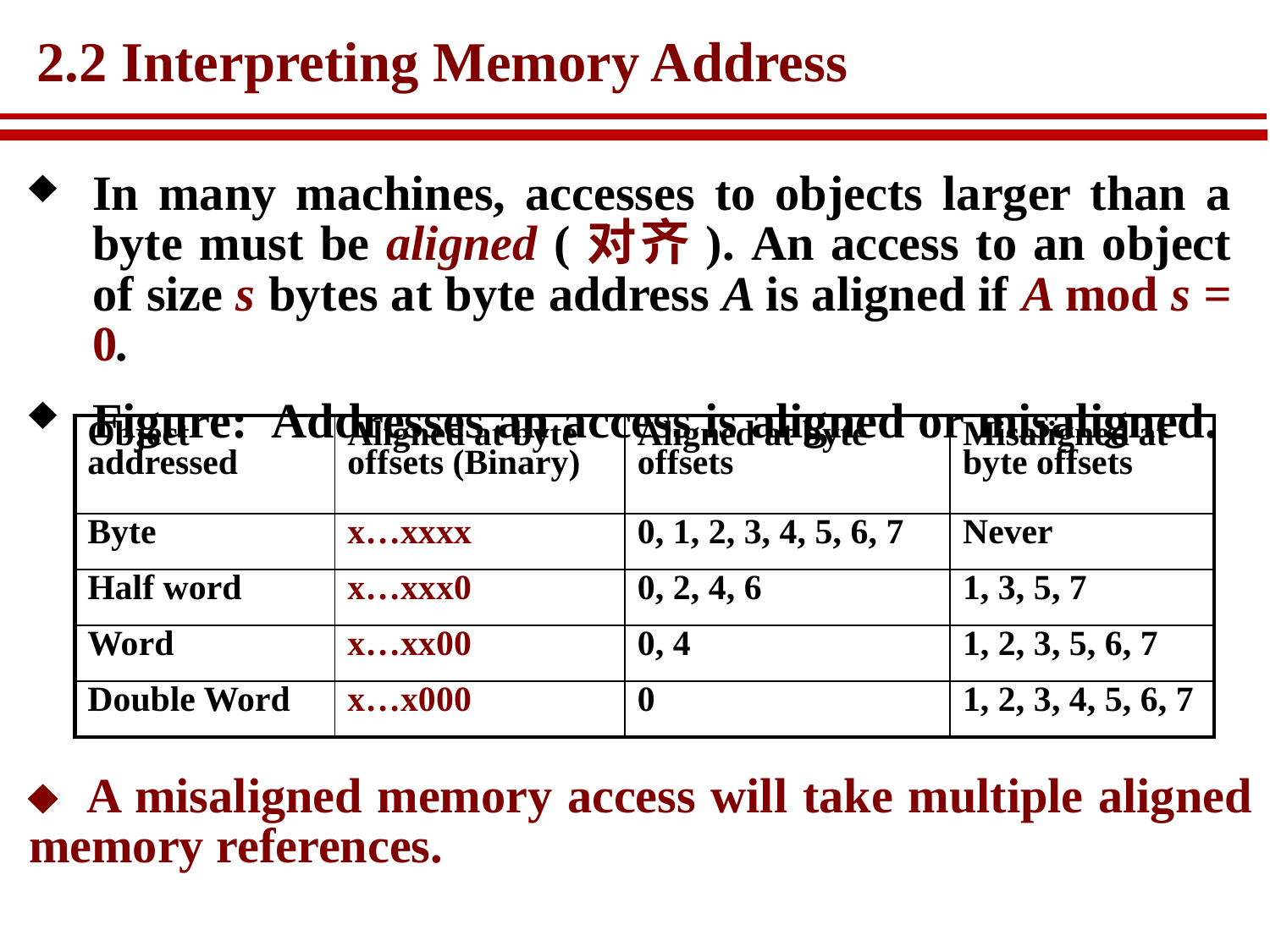

# 2.2 Interpreting Memory Address
In many machines, accesses to objects larger than a byte must be aligned (对齐). An access to an object of size s bytes at byte address A is aligned if A mod s = 0.
Figure:  Addresses an access is aligned or misaligned.
| Object addressed | Aligned at byte offsets (Binary) | Aligned at byte offsets | Misaligned at byte offsets |
| --- | --- | --- | --- |
| Byte | x…xxxx | 0, 1, 2, 3, 4, 5, 6, 7 | Never |
| Half word | x…xxx0 | 0, 2, 4, 6 | 1, 3, 5, 7 |
| Word | x…xx00 | 0, 4 | 1, 2, 3, 5, 6, 7 |
| Double Word | x…x000 | 0 | 1, 2, 3, 4, 5, 6, 7 |

♦  A misaligned memory access will take multiple aligned memory references.